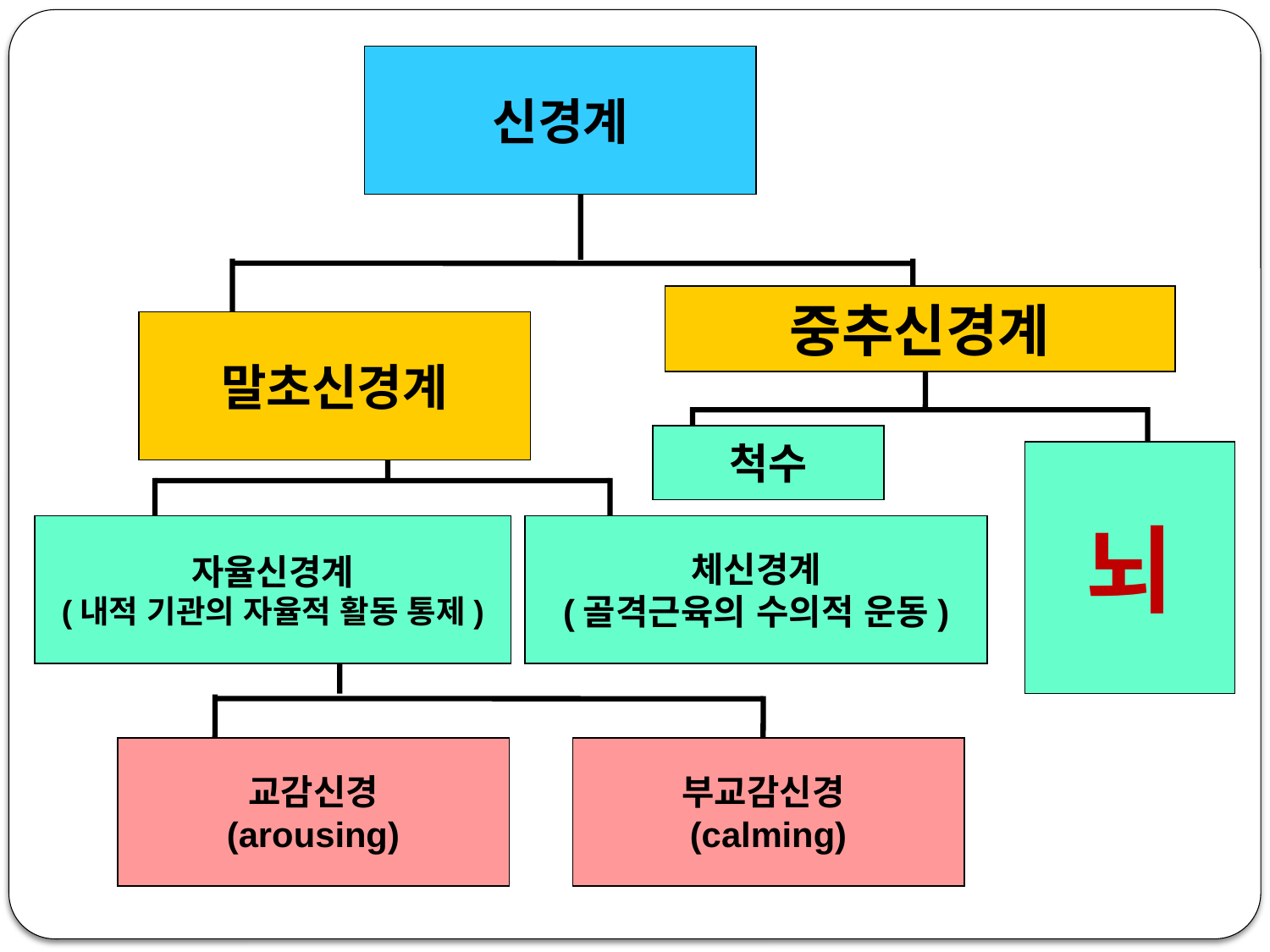

신경계

중추신경계
말초신경계

척수

뇌
자율신경계
(내적 기관의 자율적 활동 통제)
체신경계
(골격근육의 수의적 운동)

교감신경
(arousing)
부교감신경
(calming)